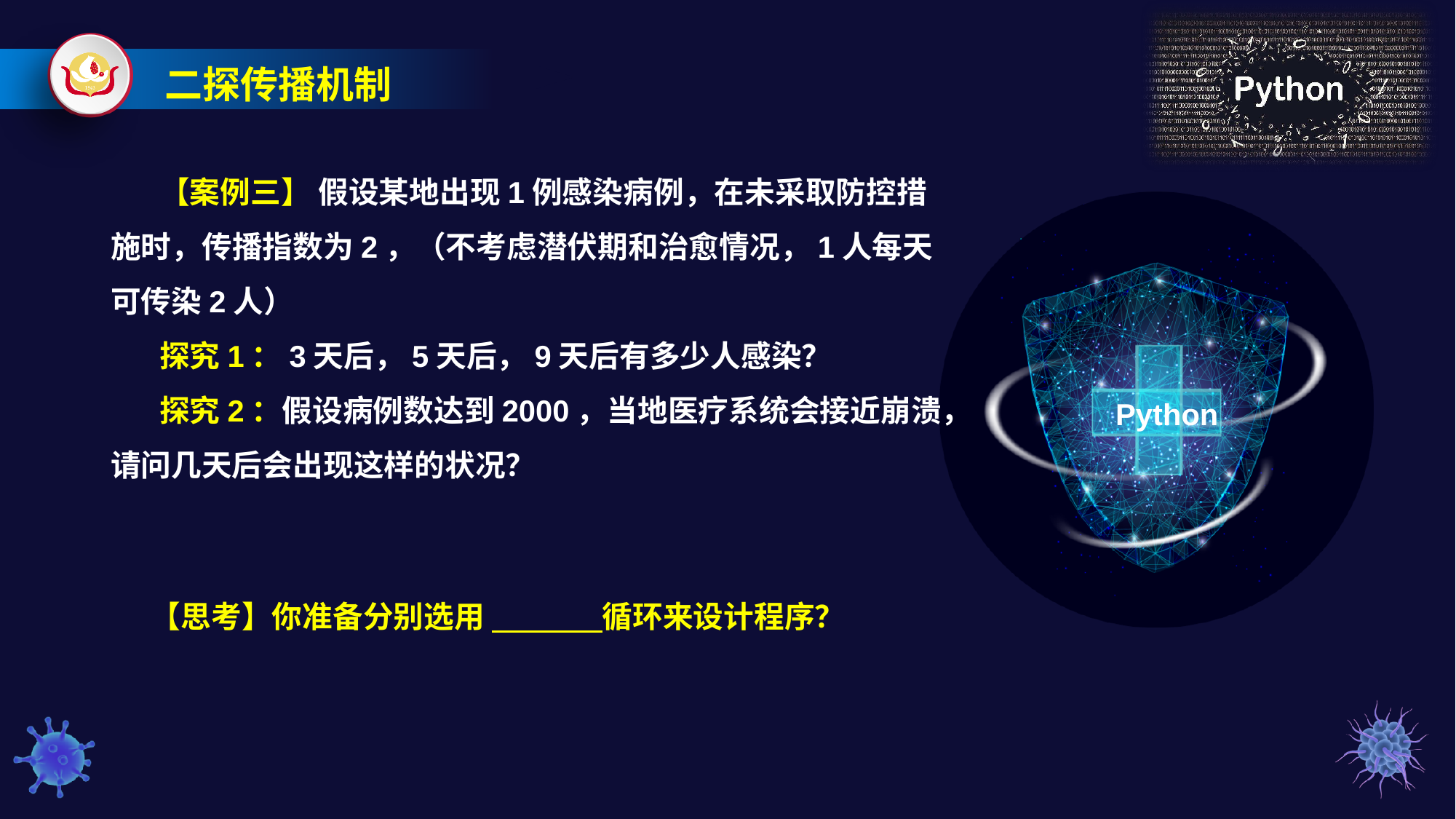

二探传播机制
      【案例三】 假设某地出现1例感染病例，在未采取防控措施时，传播指数为2，（不考虑潜伏期和治愈情况，1人每天可传染2人）
      探究1：3天后，5天后，9天后有多少人感染？
      探究2：假设病例数达到2000，当地医疗系统会接近崩溃，请问几天后会出现这样的状况？
Python
【思考】你准备分别选用                 循环来设计程序？